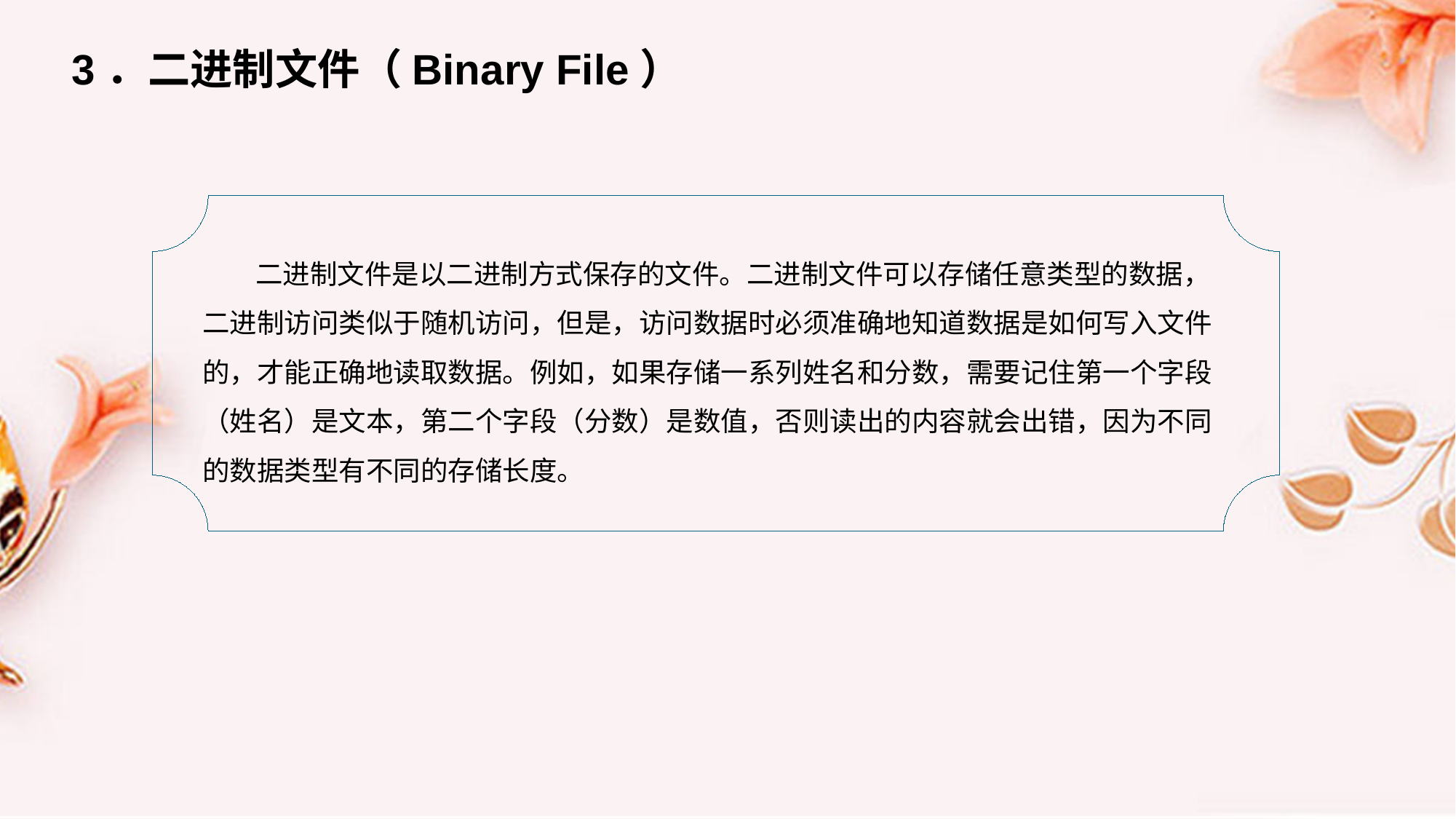

3．二进制文件（Binary File）
二进制文件是以二进制方式保存的文件。二进制文件可以存储任意类型的数据，二进制访问类似于随机访问，但是，访问数据时必须准确地知道数据是如何写入文件的，才能正确地读取数据。例如，如果存储一系列姓名和分数，需要记住第一个字段（姓名）是文本，第二个字段（分数）是数值，否则读出的内容就会出错，因为不同的数据类型有不同的存储长度。